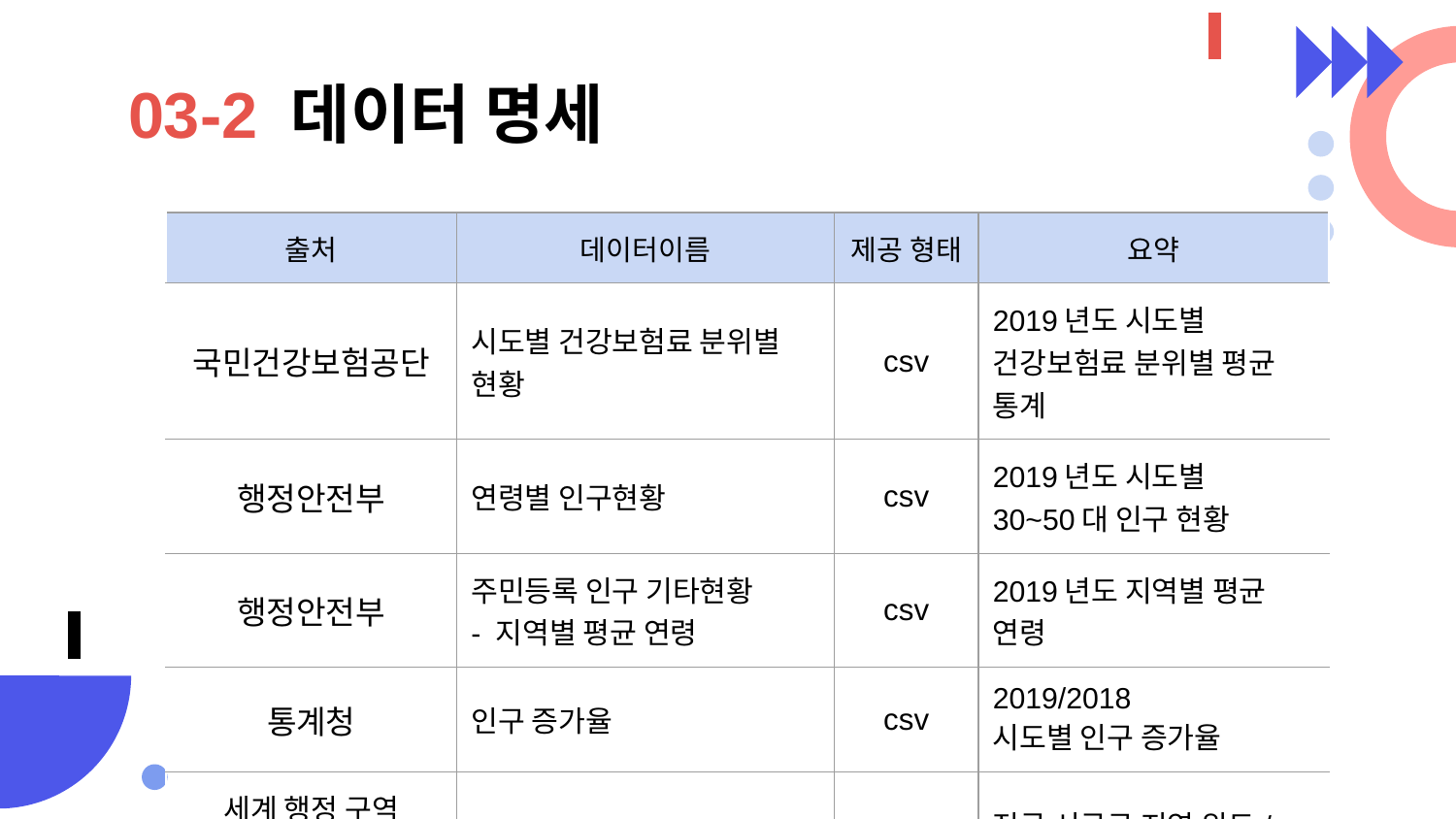

# 03-2 데이터 명세
| 출처 | 데이터이름 | 제공 형태 | 요약 |
| --- | --- | --- | --- |
| 국민건강보험공단 | 시도별 건강보험료 분위별 현황 | csv | 2019년도 시도별 건강보험료 분위별 평균 통계 |
| 행정안전부 | 연령별 인구현황 | csv | 2019년도 시도별 30~50대 인구 현황 |
| 행정안전부 | 주민등록 인구 기타현황 - 지역별 평균 연령 | csv | 2019년도 지역별 평균 연령 |
| 통계청 | 인구 증가율 | csv | 2019/2018 시도별 인구 증가율 |
| 세계 행정 구역 데이터베이스(GADM) | gadm36\_KOR\_1 | shp | 전국 시군구 지역 위도/경도 multipolygon 파일 |